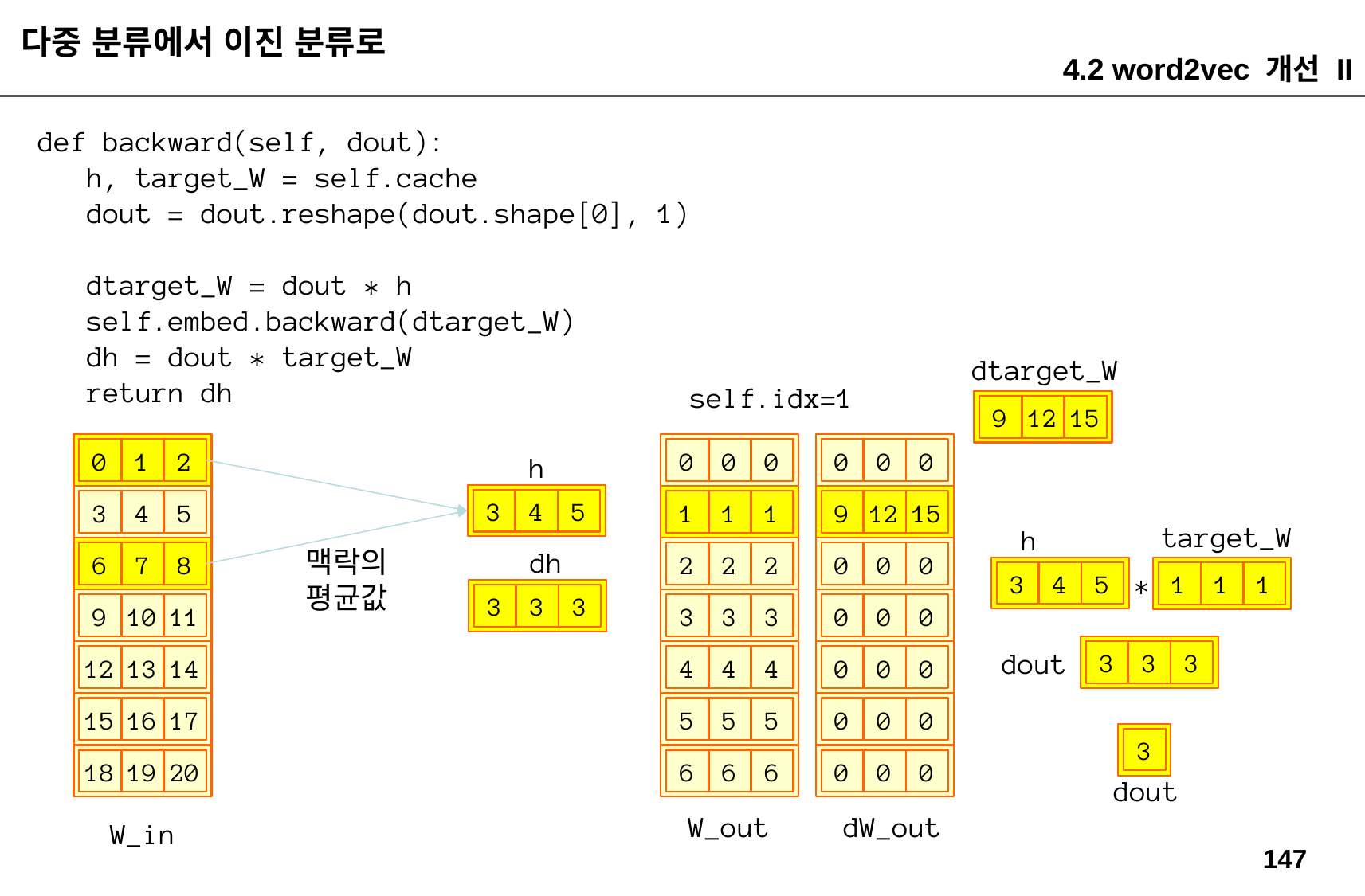

다중 분류에서 이진 분류로
4.2 word2vec 개선 II
def backward(self, dout):
   h, target_W = self.cache
   dout = dout.reshape(dout.shape[0], 1)

   dtarget_W = dout * h
   self.embed.backward(dtarget_W)
   dh = dout * target_W
   return dh
dtarget_W
self.idx=1

9
12
15

0
1
2
0
0
0
0
0
0
h

3
4
5
3
4
5
1
1
1
9
12
15
target_W
h
맥락의
평균값
dh

6
7
8
2
2
2
0
0
0

*
3
4
5
1
1
1

3
3
3

9
10
11
3
3
3
0
0
0

dout
3
3
3

12
13
14
4
4
4
0
0
0

15
16
17
5
5
5
0
0
0

3

18
19
20
6
6
6
0
0
0
dout
W_out
dW_out
W_in